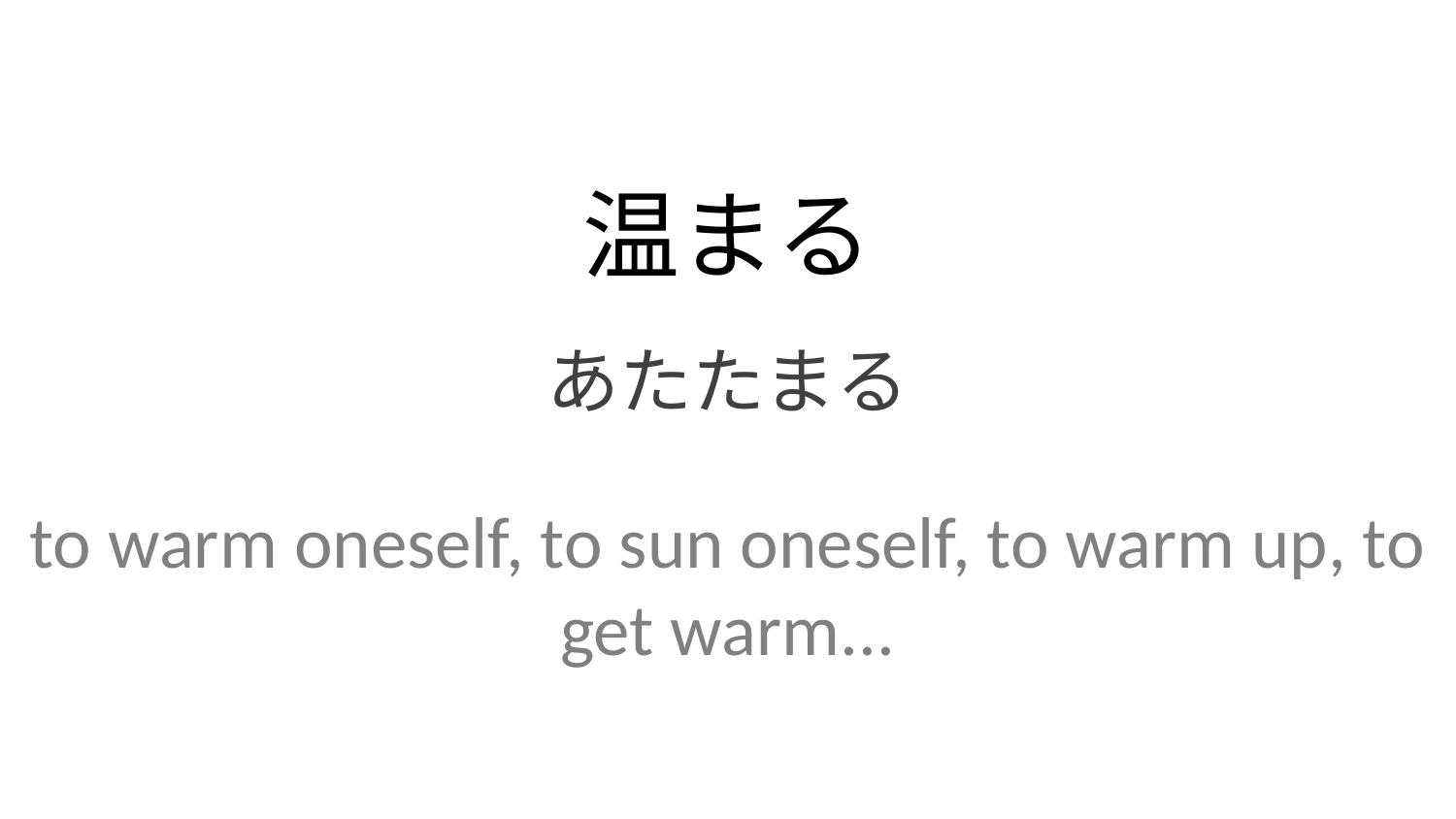

温まる

あたたまる
to warm oneself, to sun oneself, to warm up, to get warm...